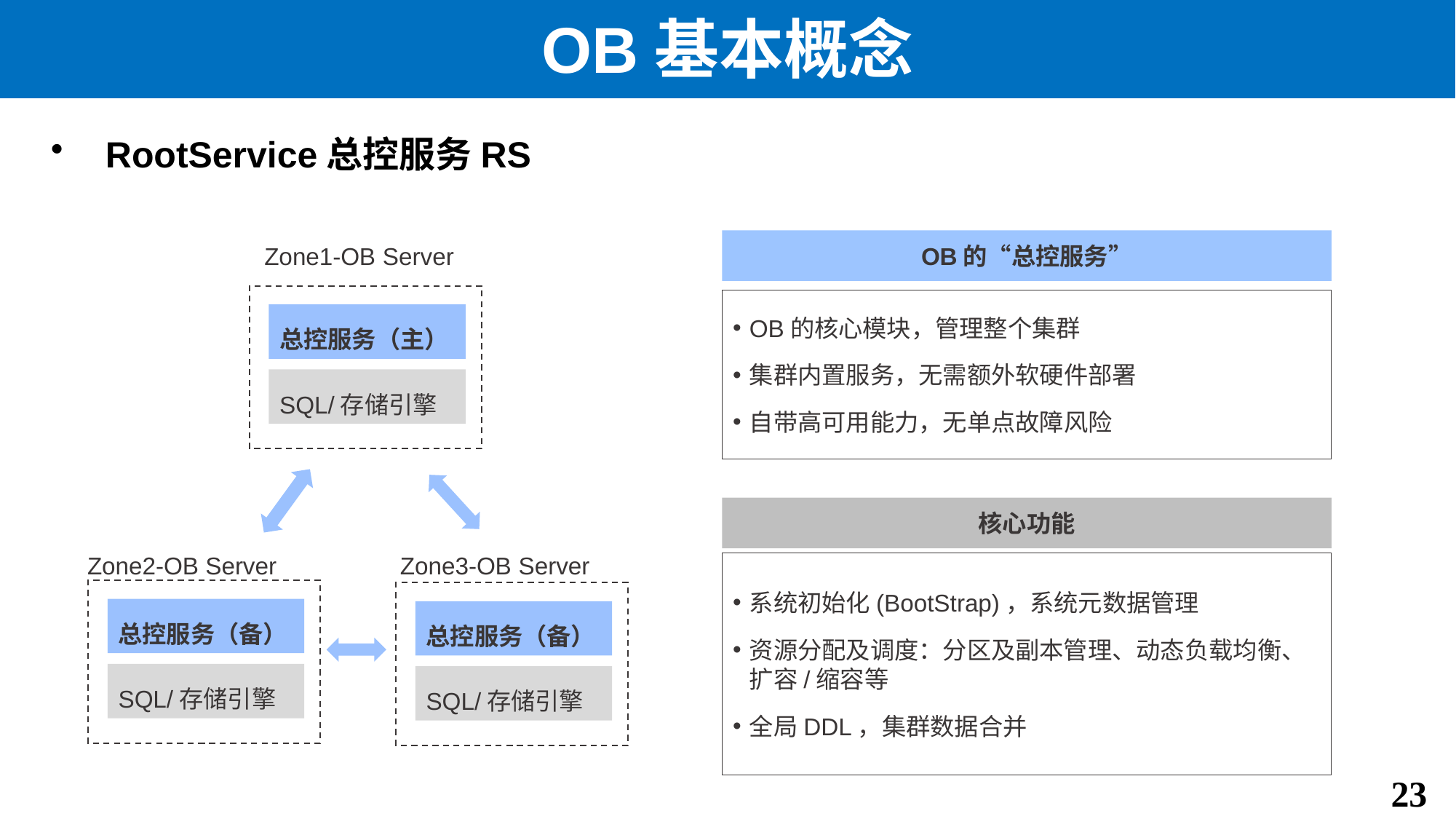

# OB基本概念
RootService总控服务RS
Zone1-OB Server
OB的“总控服务”

OB的核心模块，管理整个集群
集群内置服务，无需额外软硬件部署
自带高可用能力，无单点故障风险
总控服务（主）
SQL/存储引擎

核心功能
Zone3-OB Server
Zone2-OB Server
系统初始化(BootStrap)，系统元数据管理
资源分配及调度：分区及副本管理、动态负载均衡、扩容/缩容等
全局DDL，集群数据合并

总控服务（备）
总控服务（备）

SQL/存储引擎
SQL/存储引擎